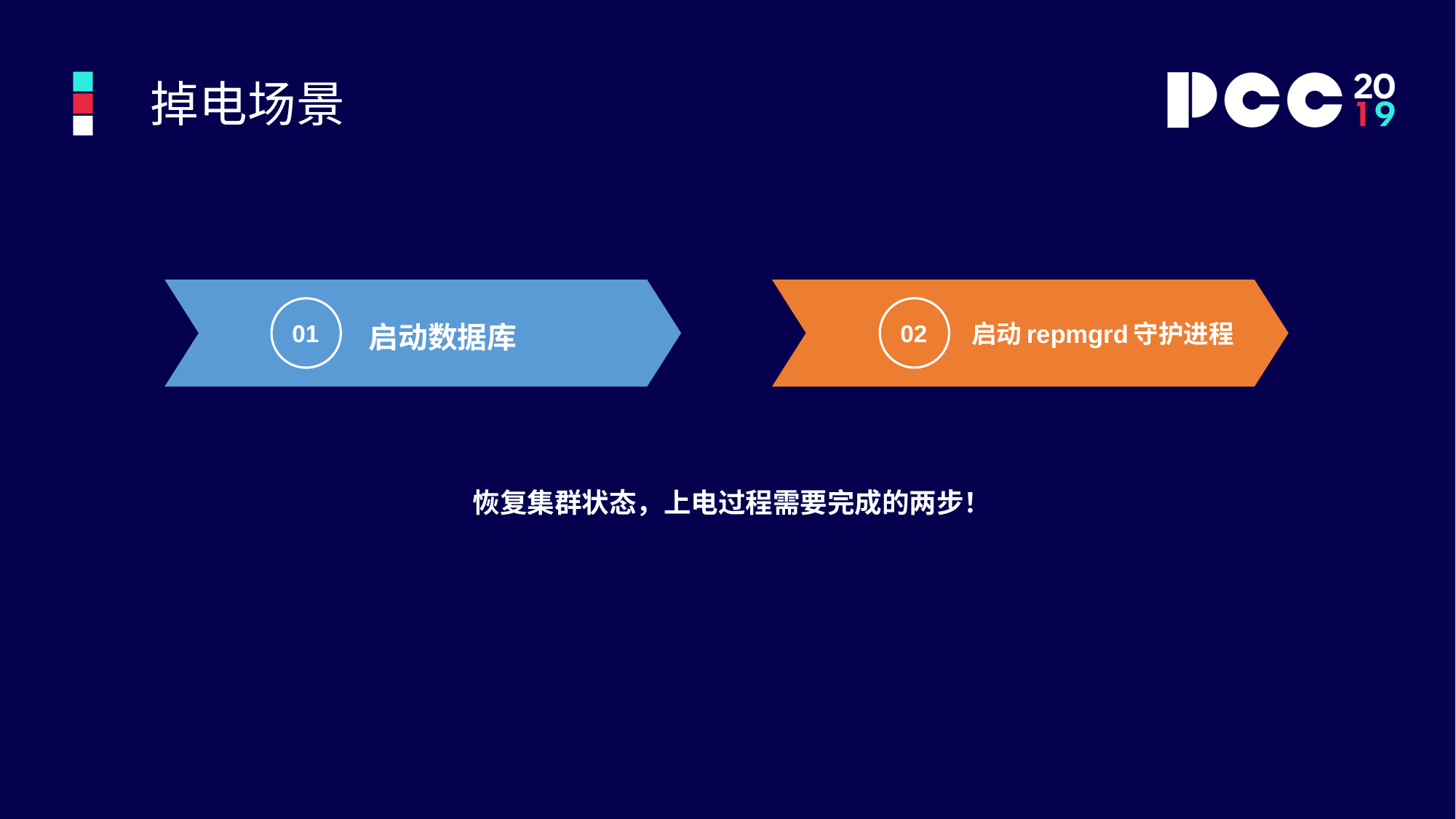

掉电场景

启动repmgrd守护进程
启动数据库
02
01
恢复集群状态，上电过程需要完成的两步！